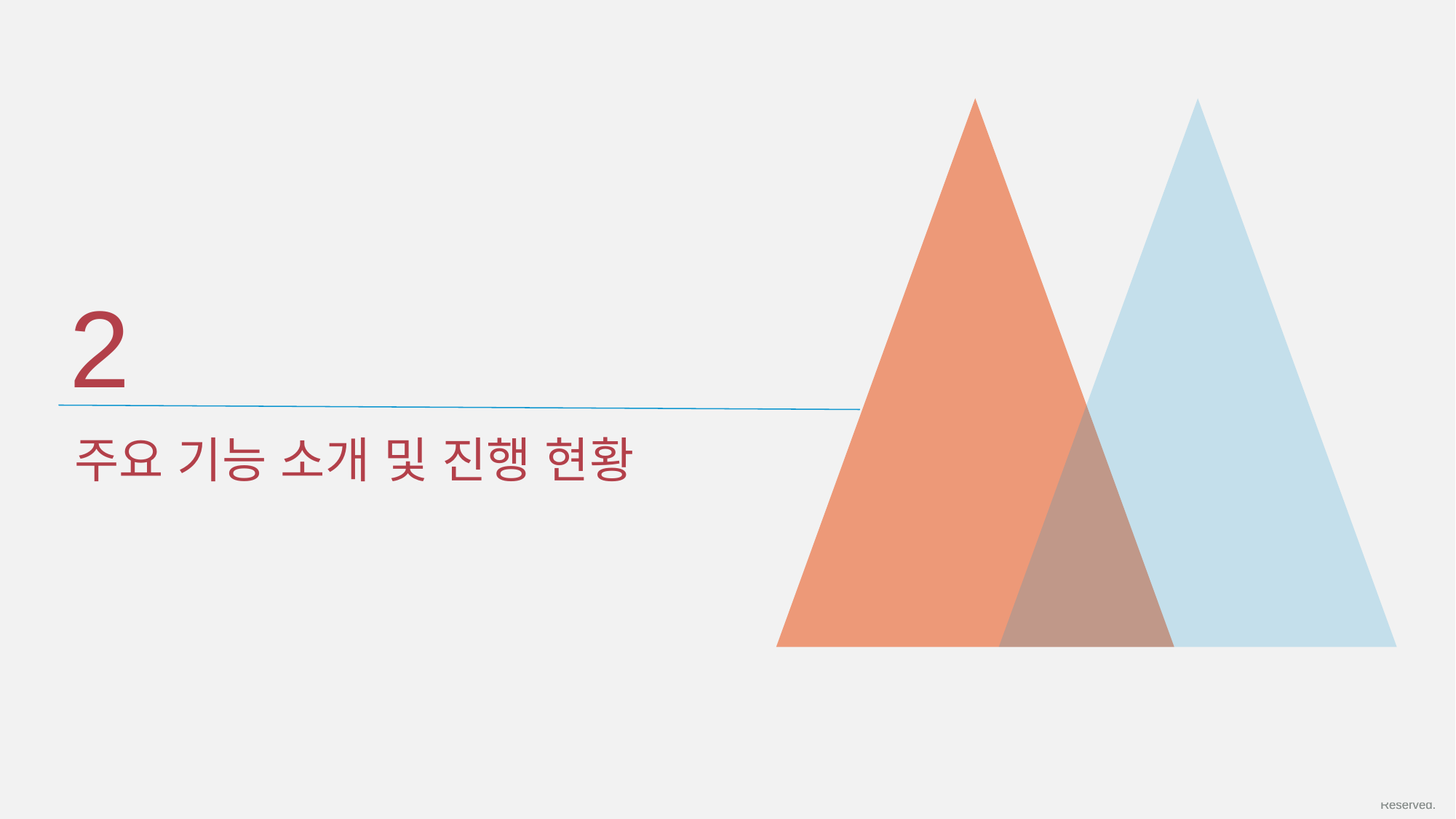

2
주요 기능 소개 및 진행 현황
Copyrightⓒ. Saebyeol Yu. All Rights Reserved.